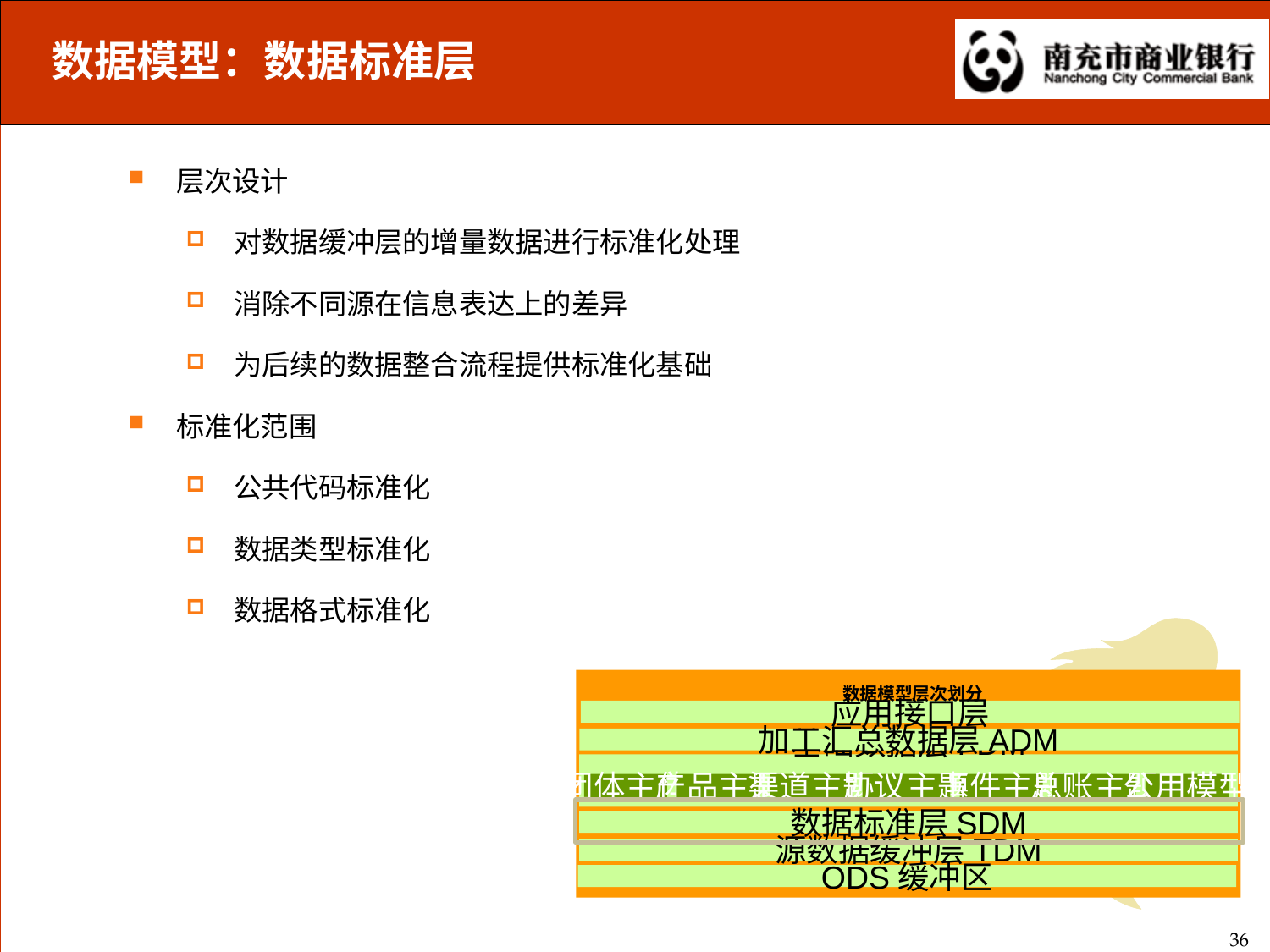

数据模型：数据标准层

层次设计
对数据缓冲层的增量数据进行标准化处理
消除不同源在信息表达上的差异
为后续的数据整合流程提供标准化基础
标准化范围
公共代码标准化
数据类型标准化
数据格式标准化

数据模型层次划分
应用接口层
加工汇总数据层ADM
基础数据层FDM

团体主体
产品主题
渠道主题
协议主题
事件主题
总账主题
公用模型
数据标准层SDM
源数据缓冲层TDM
ODS缓冲区

36
36